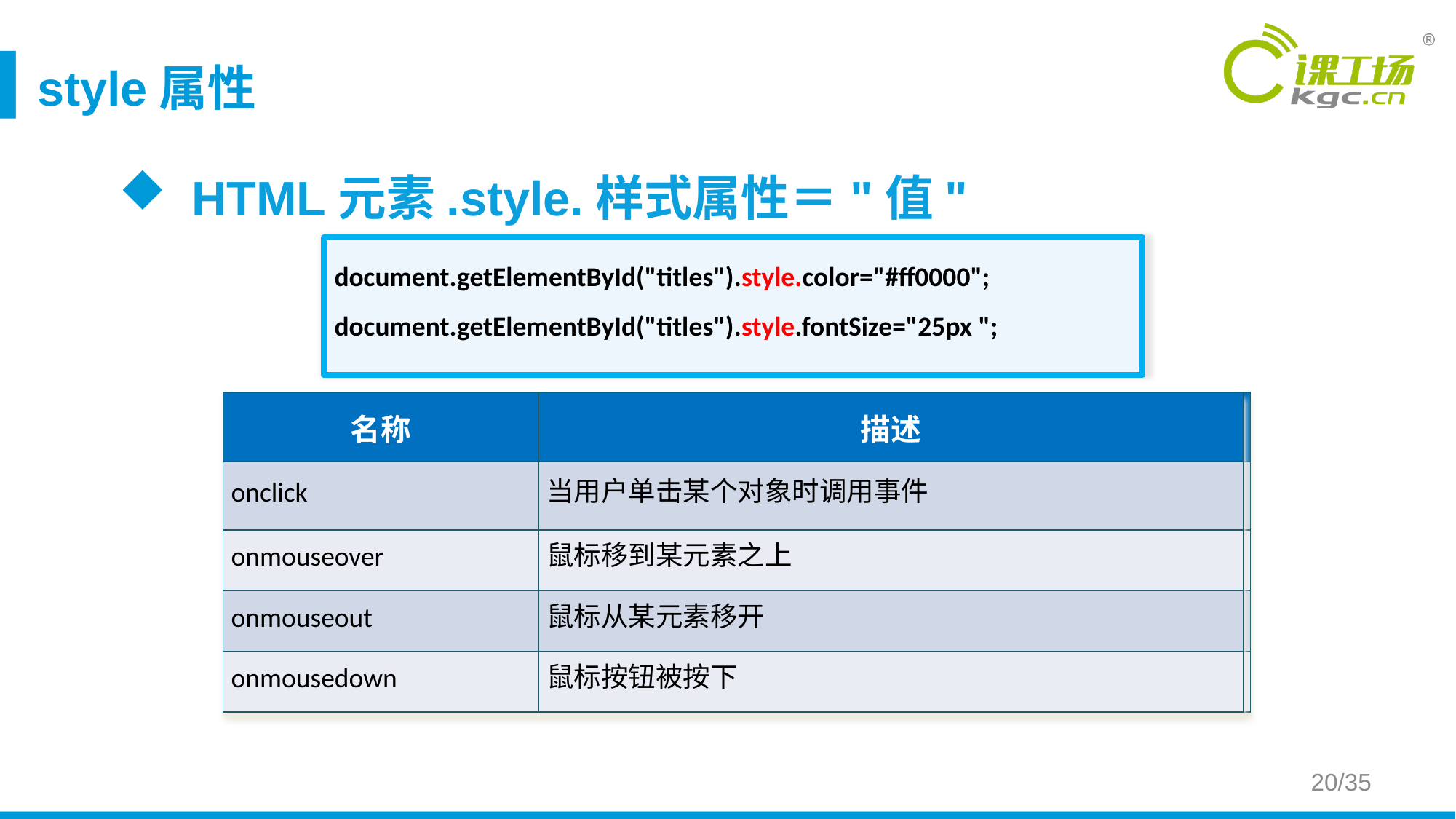

# style属性
HTML元素.style.样式属性＝"值"
document.getElementById("titles").style.color="#ff0000";
document.getElementById("titles").style.fontSize="25px ";
| 名称 | 描述 |
| --- | --- |
| onclick | 当用户单击某个对象时调用事件 |
| onmouseover | 鼠标移到某元素之上 |
| onmouseout | 鼠标从某元素移开 |
| onmousedown | 鼠标按钮被按下 |
| 类别 | 属性 |
| --- | --- |
| 背景 | backgroundColor、backgroundImage、backgroundRepeat |
| 文本 | fontSize、fontWeight、textAlign、textDecoration、font、color |
| 边距 | padding、paddingTop 、paddingBottom、paddingLeft、paddingRight |
| 边框 | border、borderTop、borderBottom、borderLeft、borderRight |
20/35